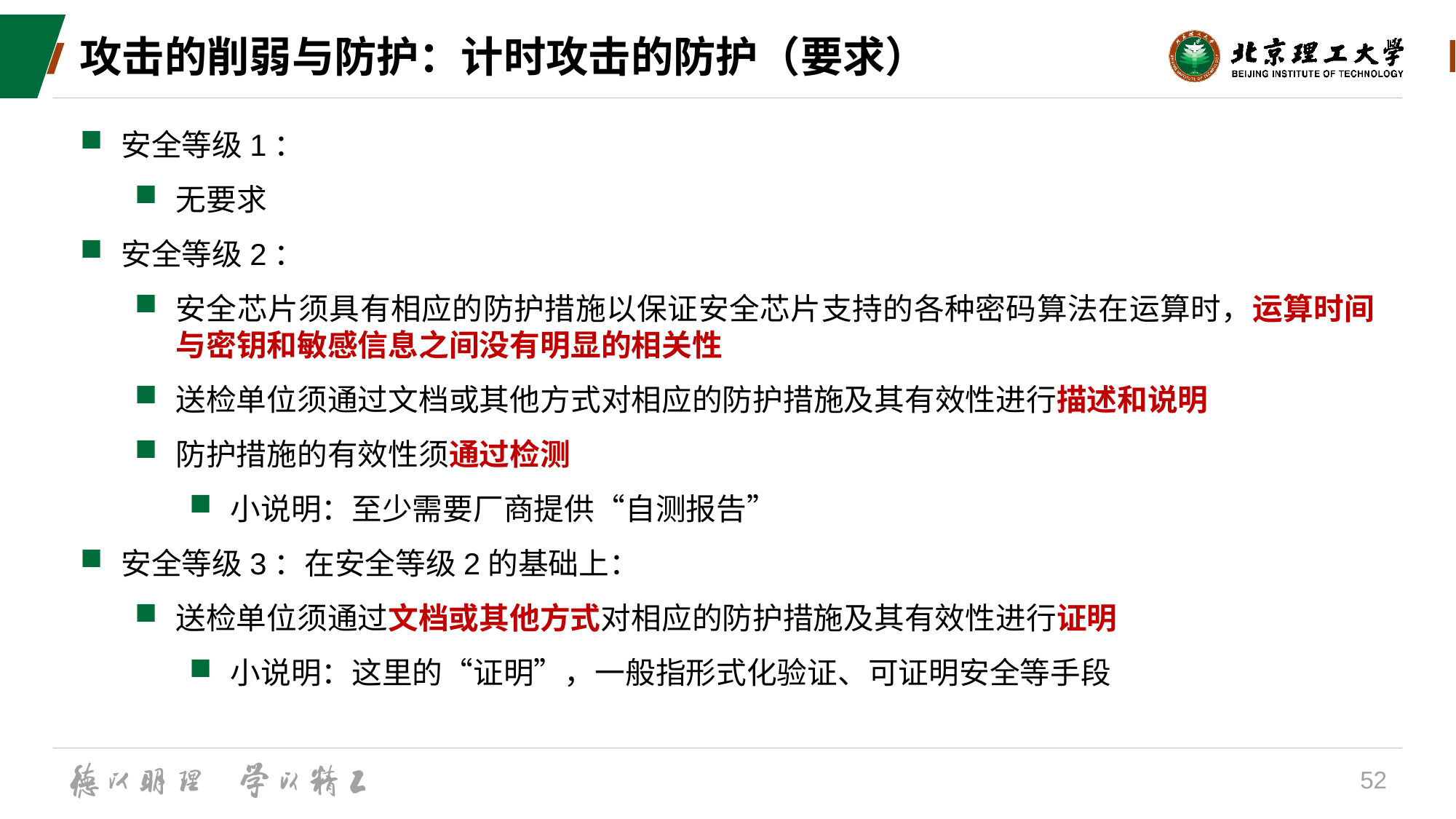

# 攻击的削弱与防护：计时攻击的防护（要求）
安全等级1：
无要求
安全等级2：
安全芯片须具有相应的防护措施以保证安全芯片支持的各种密码算法在运算时，运算时间与密钥和敏感信息之间没有明显的相关性
送检单位须通过文档或其他方式对相应的防护措施及其有效性进行描述和说明
防护措施的有效性须通过检测
小说明：至少需要厂商提供“自测报告”
安全等级3：在安全等级2的基础上：
送检单位须通过文档或其他方式对相应的防护措施及其有效性进行证明
小说明：这里的“证明”，一般指形式化验证、可证明安全等手段